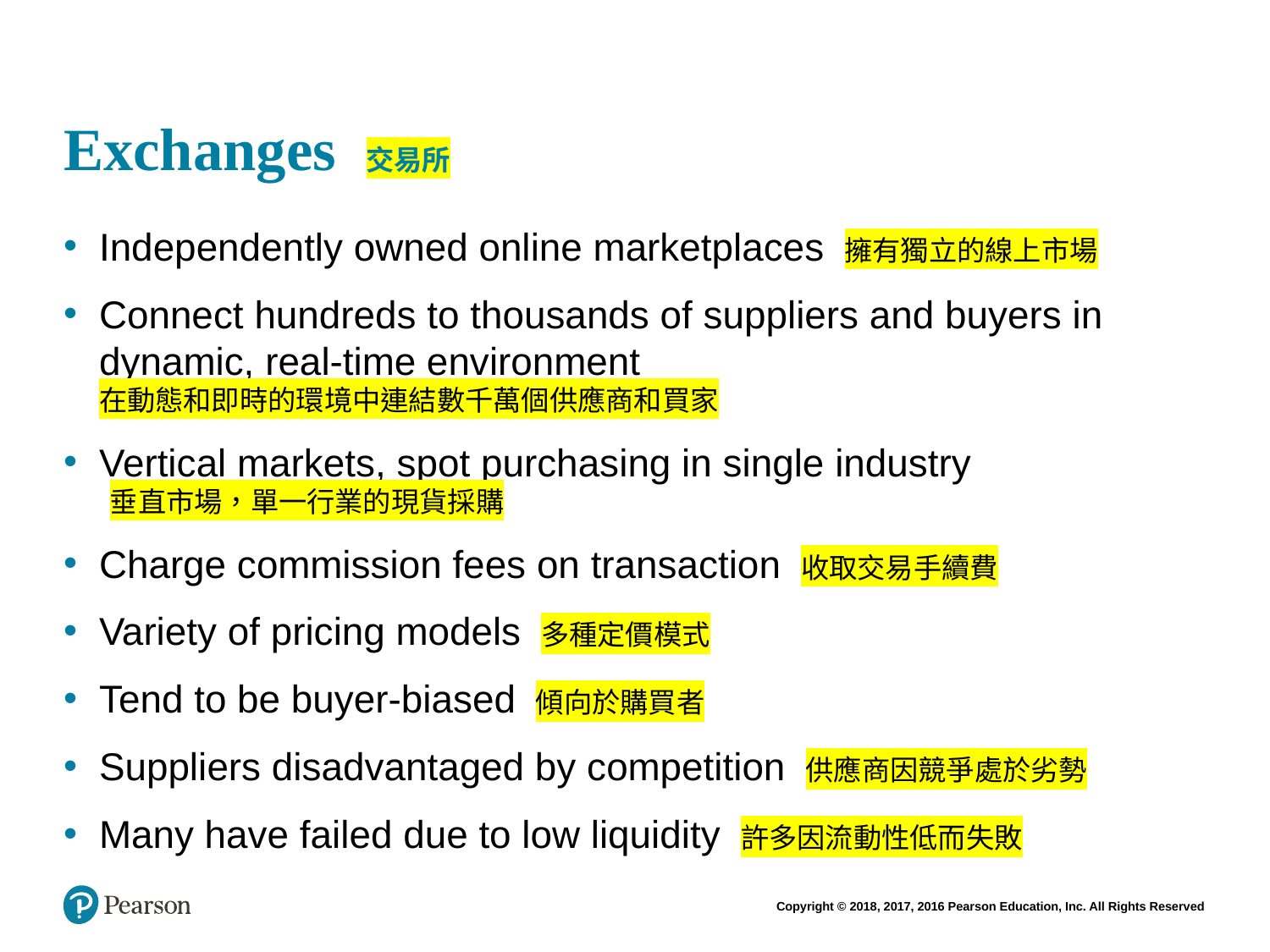

# Exchanges 交易所
Independently owned online marketplaces 擁有獨立的線上市場
Connect hundreds to thousands of suppliers and buyers in dynamic, real-time environment
在動態和即時的環境中連結數千萬個供應商和買家
Vertical markets, spot purchasing in single industry
 垂直市場，單一行業的現貨採購
Charge commission fees on transaction 收取交易手續費
Variety of pricing models 多種定價模式
Tend to be buyer-biased 傾向於購買者
Suppliers disadvantaged by competition 供應商因競爭處於劣勢
Many have failed due to low liquidity 許多因流動性低而失敗